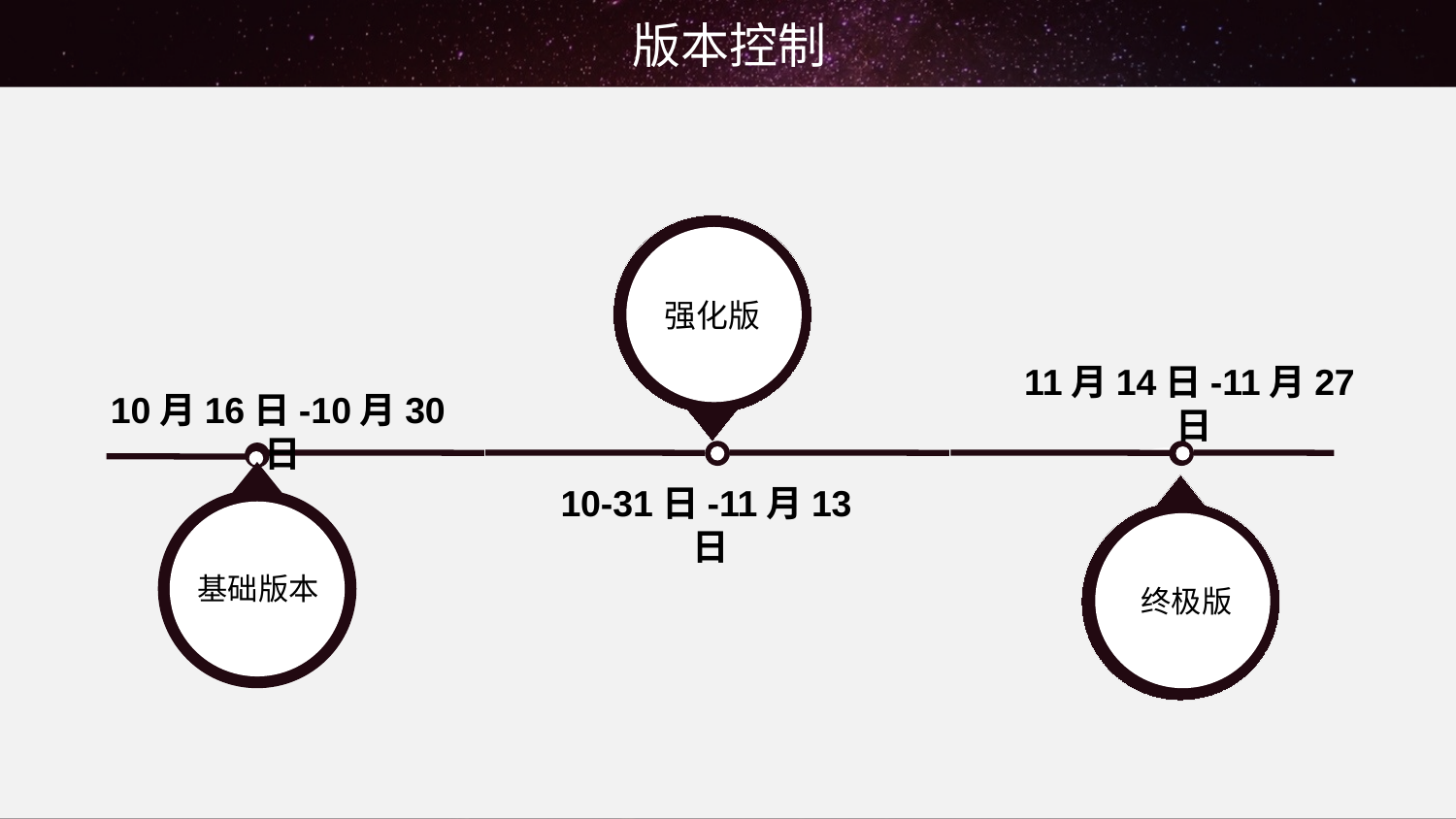

版本控制

强化版
11月14日-11月27日
10月16日-10月30日

基础版本
10-31日-11月13日

终极版